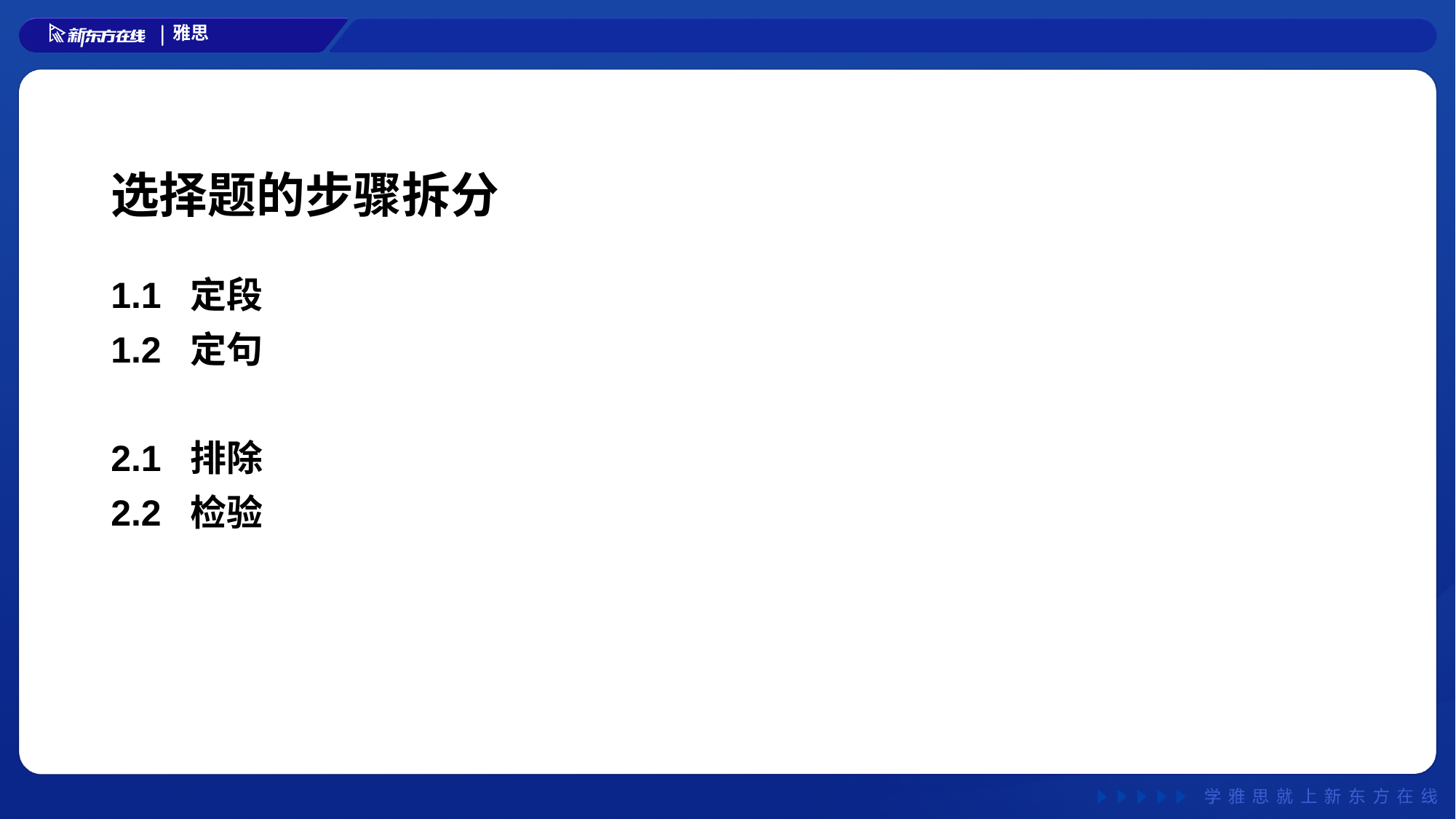

# 选择题的步骤拆分
1.1  定段
1.2  定句

2.1  排除
2.2  检验